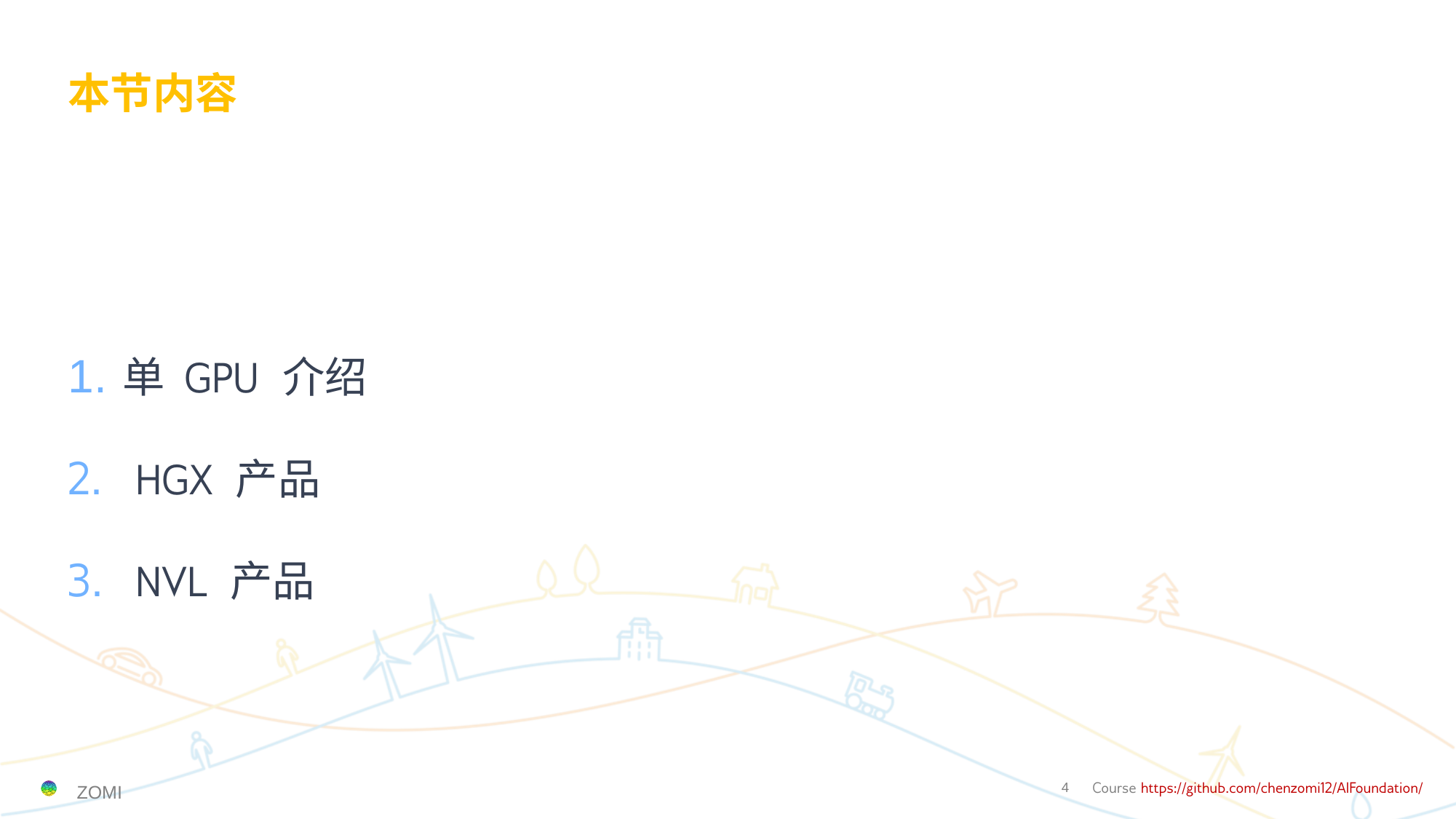

# 本节内容
单 GPU 介绍
 HGX 产品
 NVL 产品